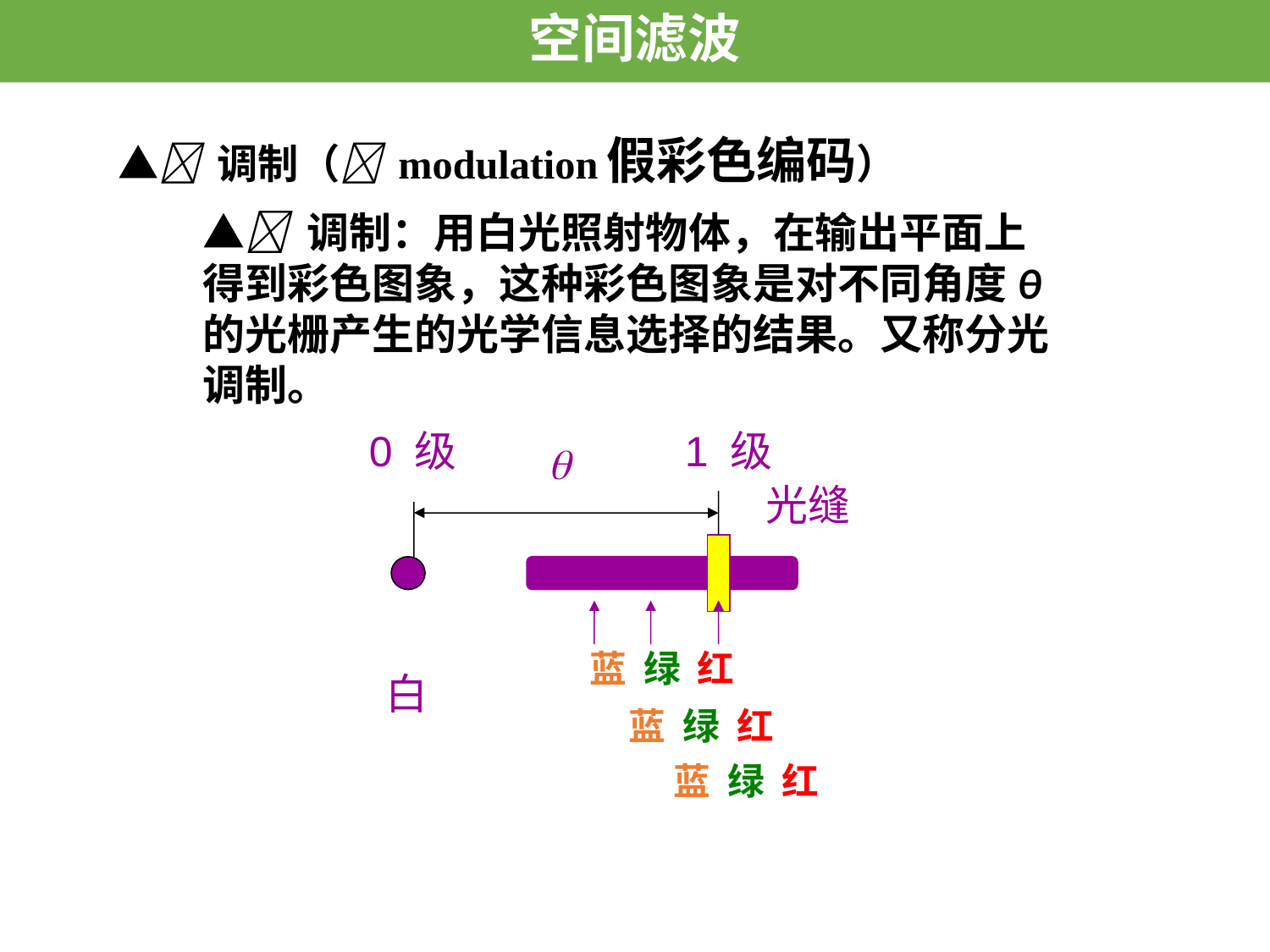

空间滤波
# ▲θ 调制（θ modulation假彩色编码）
▲θ 调制：用白光照射物体，在输出平面上得到彩色图象，这种彩色图象是对不同角度θ的光栅产生的光学信息选择的结果。又称分光调制。
0 级
1 级
θ
光缝

蓝  绿  红
白
蓝  绿  红
蓝  绿  红